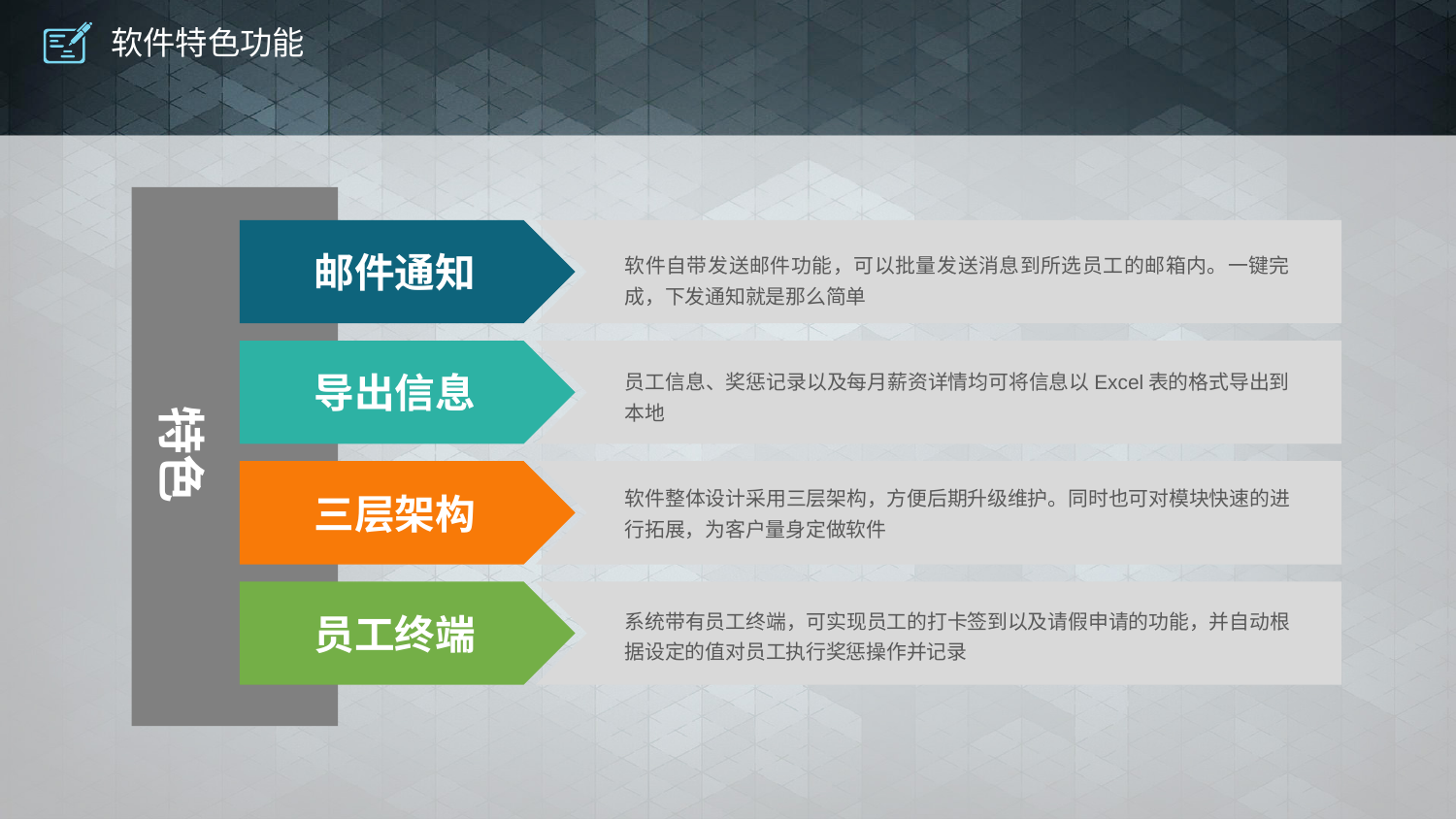

# 软件特色功能

软件自带发送邮件功能，可以批量发送消息到所选员工的邮箱内。一键完成，下发通知就是那么简单
邮件通知

员工信息、奖惩记录以及每月薪资详情均可将信息以Excel表的格式导出到本地
导出信息
特色

软件整体设计采用三层架构，方便后期升级维护。同时也可对模块快速的进行拓展，为客户量身定做软件
三层架构

系统带有员工终端，可实现员工的打卡签到以及请假申请的功能，并自动根据设定的值对员工执行奖惩操作并记录
员工终端